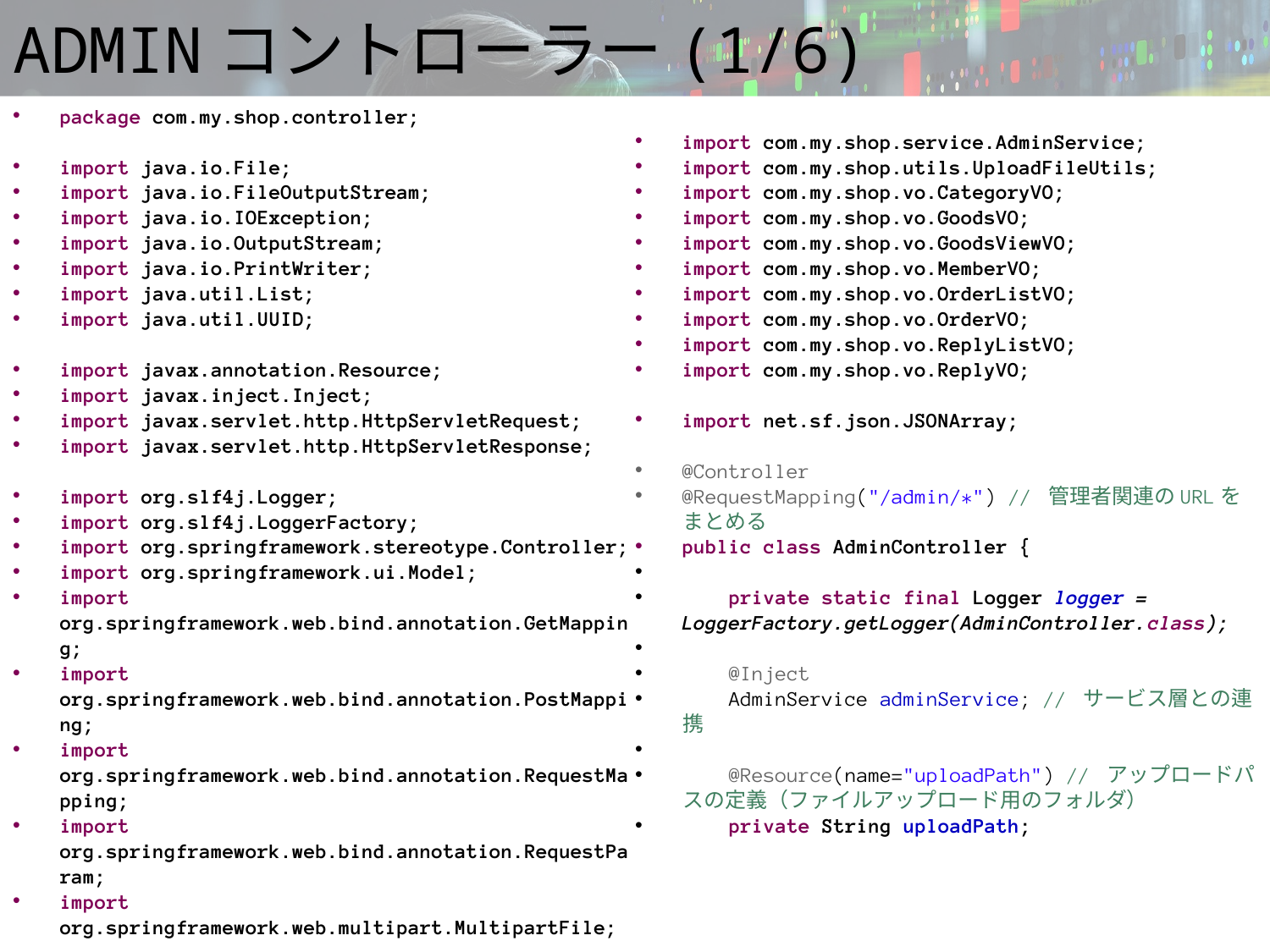

# ADMINコントローラー(1/6)
package com.my.shop.controller;

import java.io.File;
import java.io.FileOutputStream;
import java.io.IOException;
import java.io.OutputStream;
import java.io.PrintWriter;
import java.util.List;
import java.util.UUID;

import javax.annotation.Resource;
import javax.inject.Inject;
import javax.servlet.http.HttpServletRequest;
import javax.servlet.http.HttpServletResponse;

import org.slf4j.Logger;
import org.slf4j.LoggerFactory;
import org.springframework.stereotype.Controller;
import org.springframework.ui.Model;
import org.springframework.web.bind.annotation.GetMapping;
import org.springframework.web.bind.annotation.PostMapping;
import org.springframework.web.bind.annotation.RequestMapping;
import org.springframework.web.bind.annotation.RequestParam;
import org.springframework.web.multipart.MultipartFile;

import com.my.shop.service.AdminService;
import com.my.shop.utils.UploadFileUtils;
import com.my.shop.vo.CategoryVO;
import com.my.shop.vo.GoodsVO;
import com.my.shop.vo.GoodsViewVO;
import com.my.shop.vo.MemberVO;
import com.my.shop.vo.OrderListVO;
import com.my.shop.vo.OrderVO;
import com.my.shop.vo.ReplyListVO;
import com.my.shop.vo.ReplyVO;

import net.sf.json.JSONArray;

@Controller
@RequestMapping("/admin/*") // 管理者関連のURLをまとめる
public class AdminController {

    private static final Logger logger = LoggerFactory.getLogger(AdminController.class);

    @Inject
    AdminService adminService; // サービス層との連携

    @Resource(name="uploadPath") // アップロードパスの定義（ファイルアップロード用のフォルダ）
    private String uploadPath;